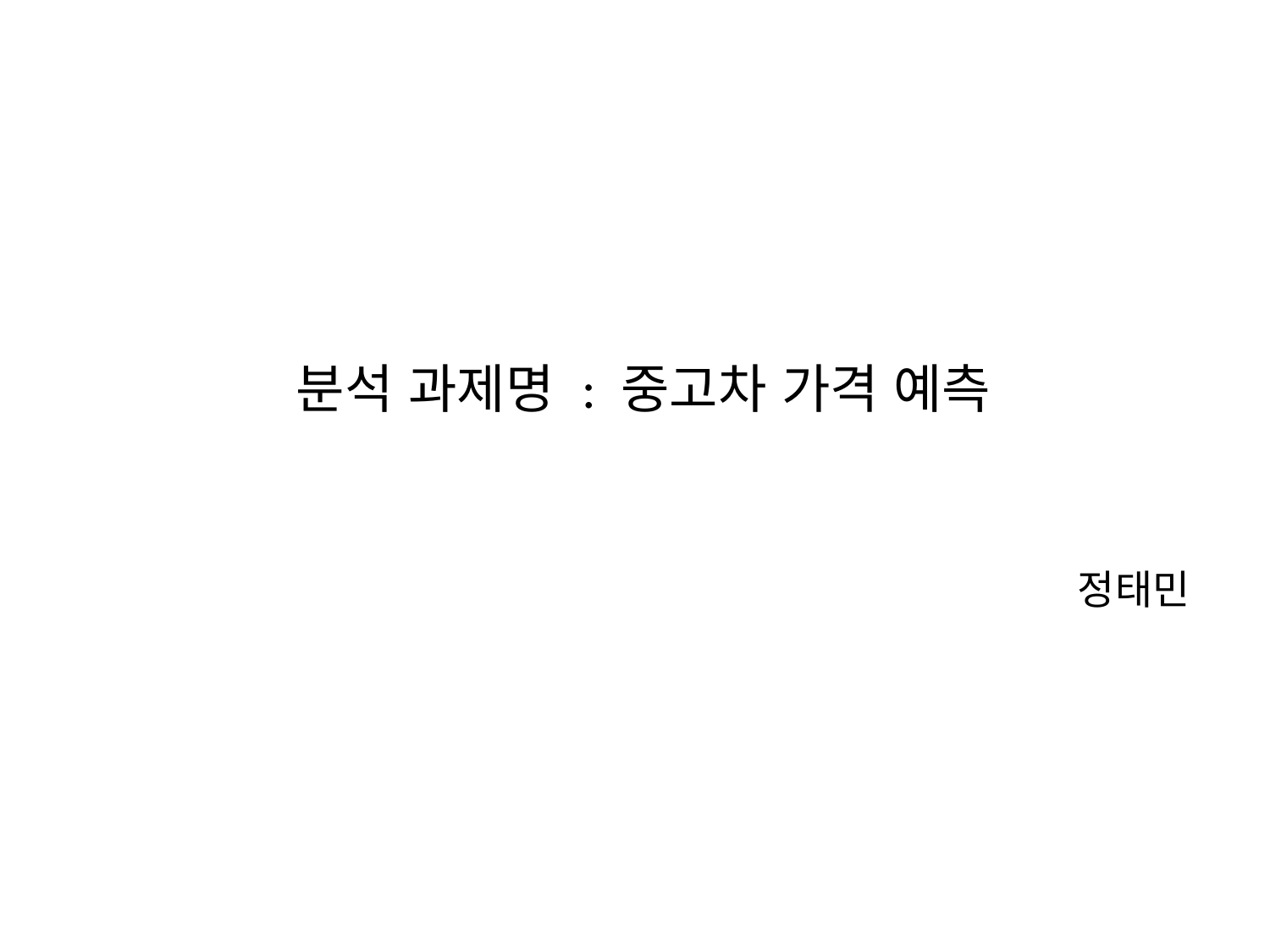

분석 과제명 : 중고차 가격 예측

정태민